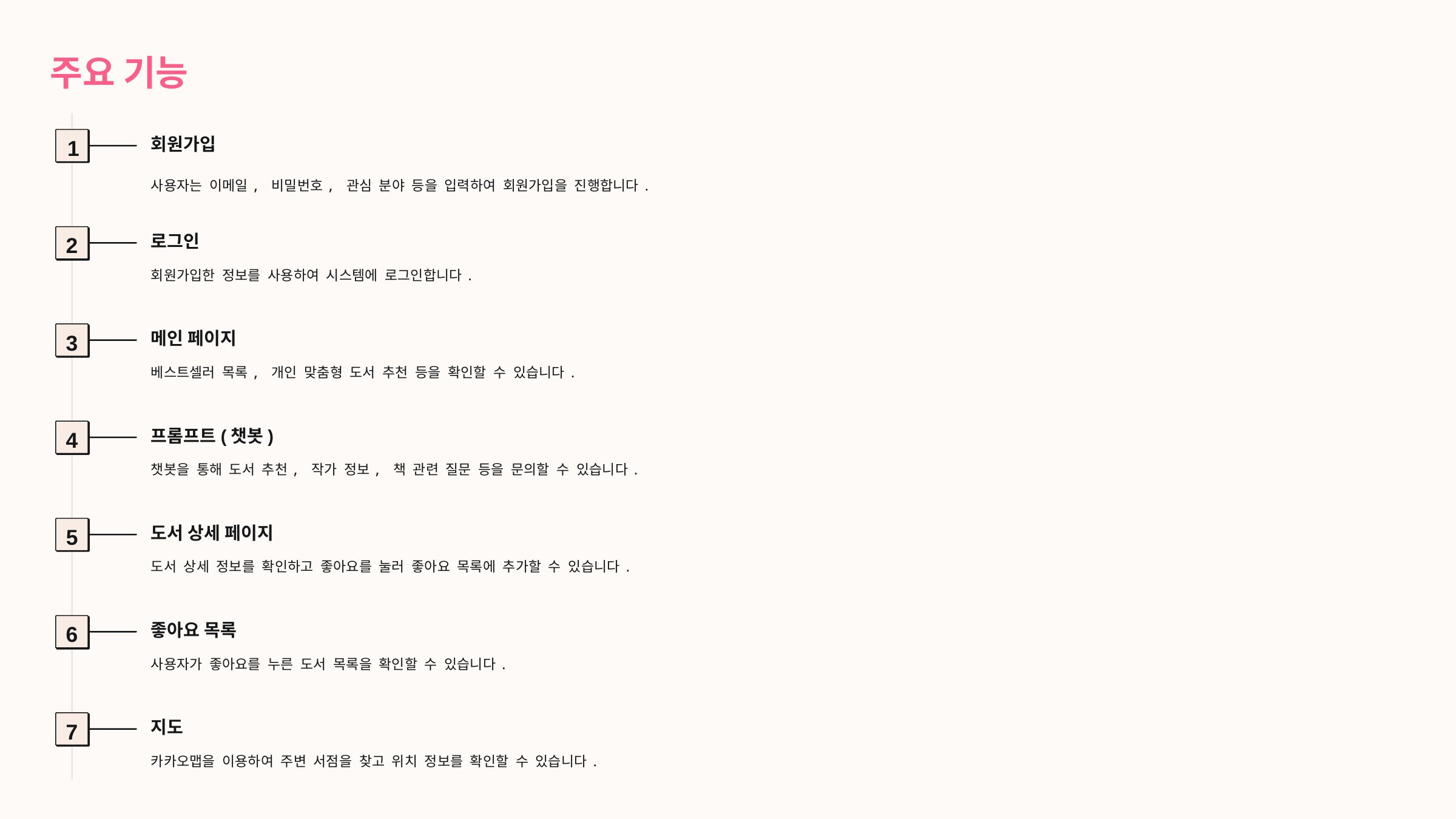

주요 기능

회원가입

1

사용자는 이메일, 비밀번호, 관심 분야 등을 입력하여 회원가입을 진행합니다.
로그인

2

회원가입한 정보를 사용하여 시스템에 로그인합니다.
메인 페이지

3

베스트셀러 목록, 개인 맞춤형 도서 추천 등을 확인할 수 있습니다.
프롬프트(챗봇)

4

챗봇을 통해 도서 추천, 작가 정보, 책 관련 질문 등을 문의할 수 있습니다.
도서 상세 페이지

5

도서 상세 정보를 확인하고 좋아요를 눌러 좋아요 목록에 추가할 수 있습니다.
좋아요 목록

6

사용자가 좋아요를 누른 도서 목록을 확인할 수 있습니다.
지도

7

카카오맵을 이용하여 주변 서점을 찾고 위치 정보를 확인할 수 있습니다.